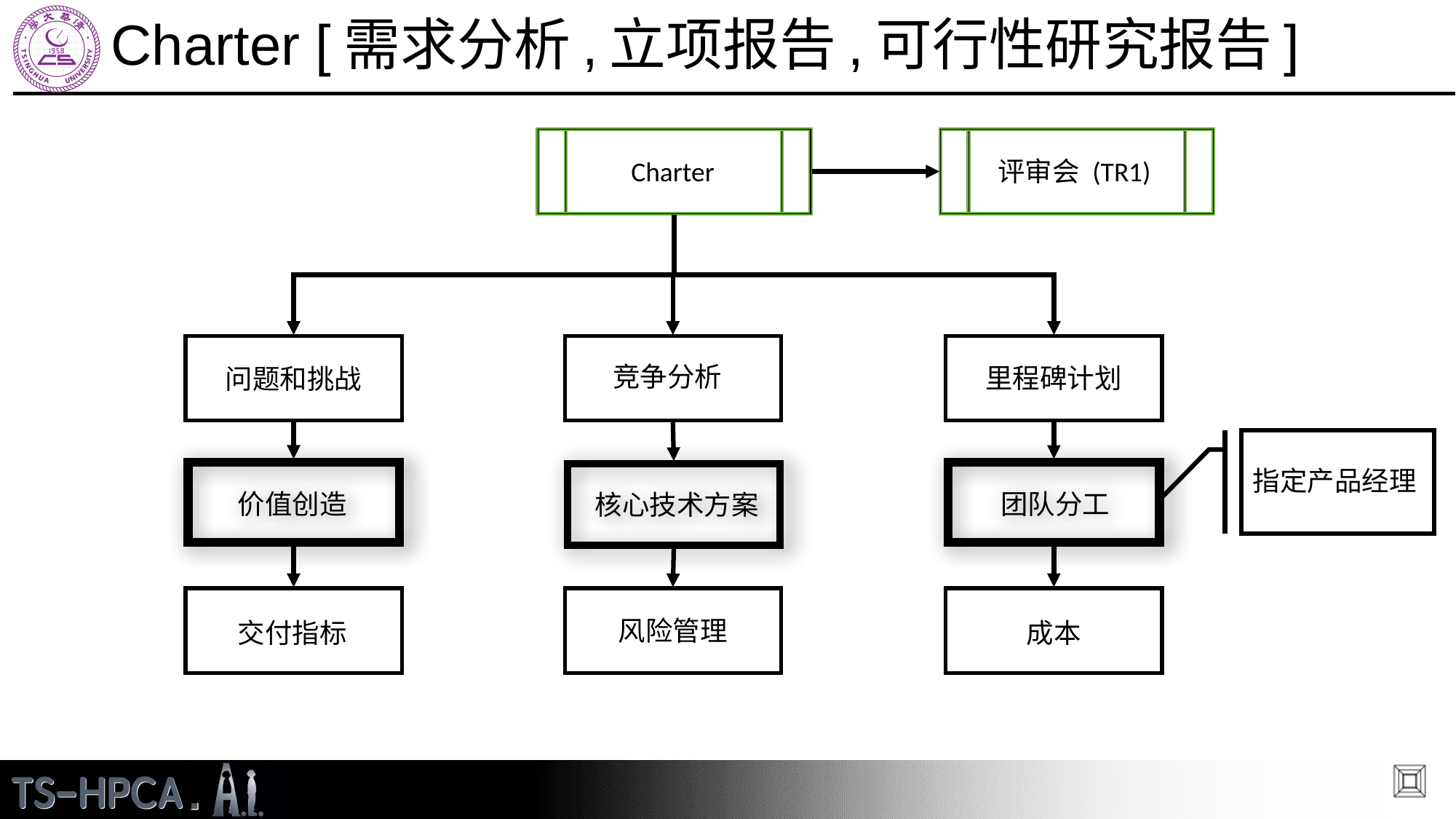

# Charter [需求分析,立项报告,可行性研究报告]

Charter
评审会 (TR1)

竞争分析
里程碑计划
问题和挑战

指定产品经理

团队分工
价值创造
核心技术方案

风险管理
交付指标
成本